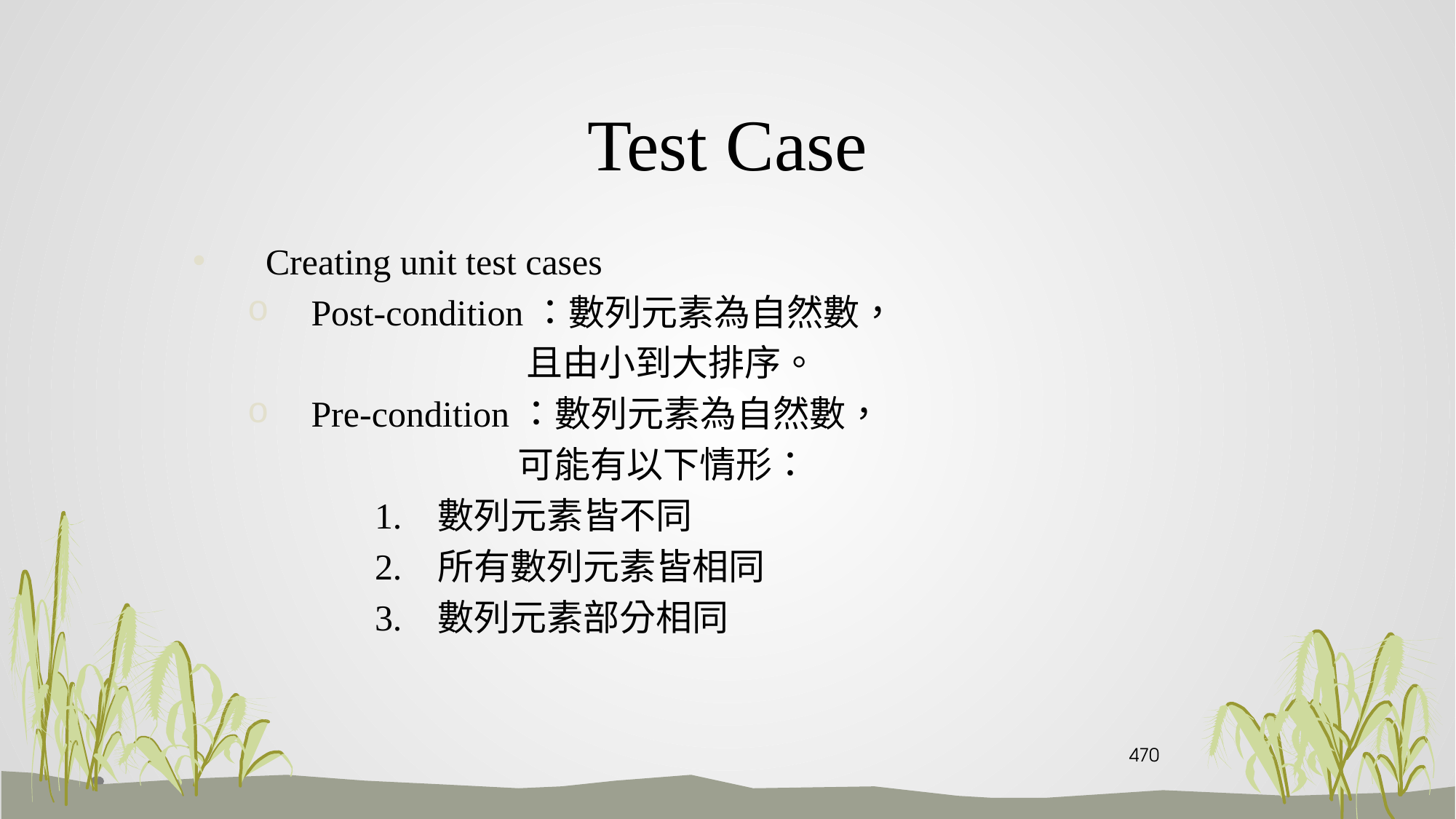

# Test Case
Creating unit test cases
Post-condition：數列元素為自然數，
                                 且由小到大排序。
Pre-condition：數列元素為自然數，
                                可能有以下情形：
        1.   數列元素皆不同
        2.   所有數列元素皆相同
        3.   數列元素部分相同
470